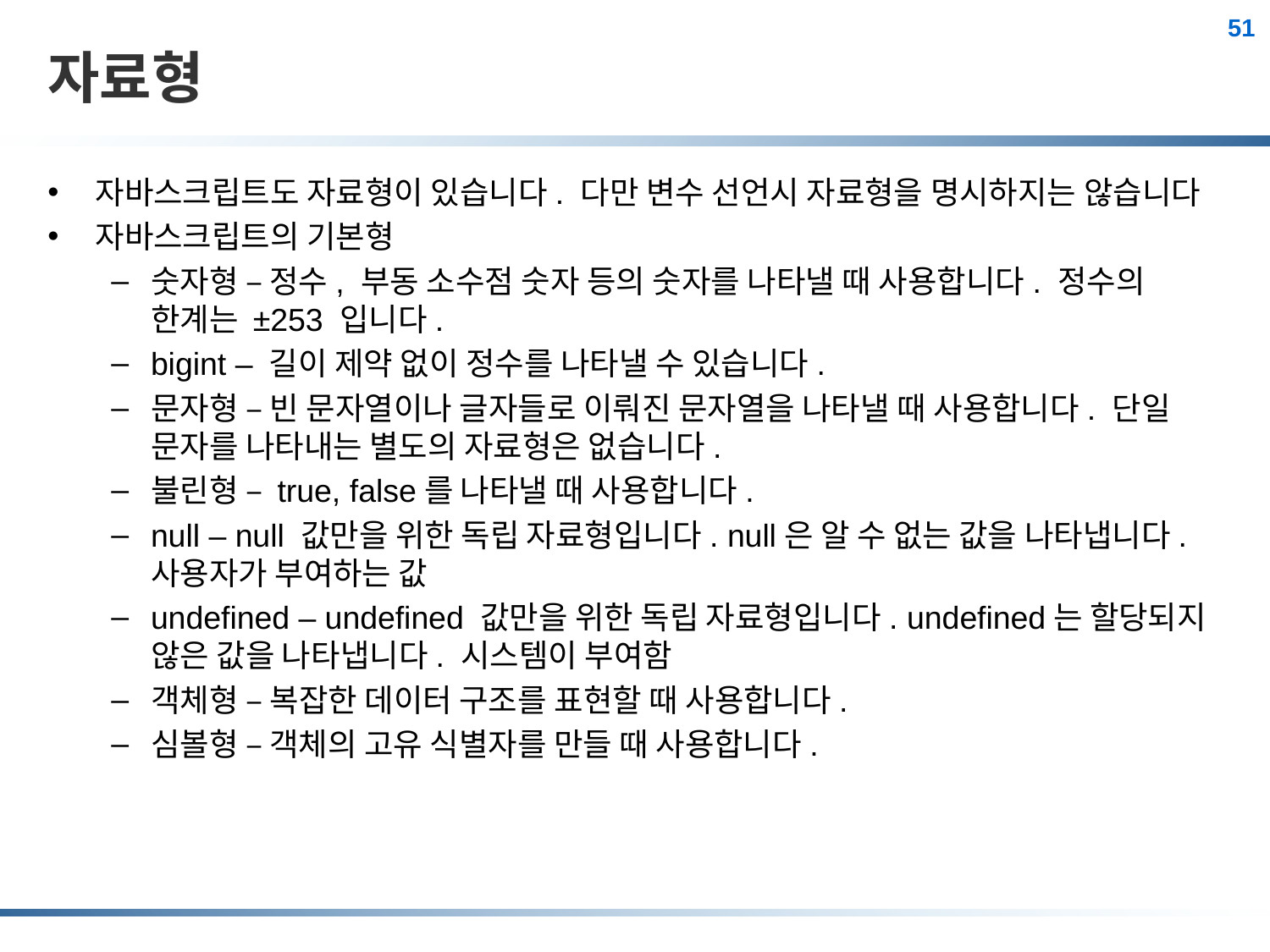

# 자료형
자바스크립트도 자료형이 있습니다. 다만 변수 선언시 자료형을 명시하지는 않습니다
자바스크립트의 기본형
숫자형 – 정수, 부동 소수점 숫자 등의 숫자를 나타낼 때 사용합니다. 정수의 한계는 ±253 입니다.
bigint – 길이 제약 없이 정수를 나타낼 수 있습니다.
문자형 – 빈 문자열이나 글자들로 이뤄진 문자열을 나타낼 때 사용합니다. 단일 문자를 나타내는 별도의 자료형은 없습니다.
불린형 – true, false를 나타낼 때 사용합니다.
null – null 값만을 위한 독립 자료형입니다. null은 알 수 없는 값을 나타냅니다. 사용자가 부여하는 값
undefined – undefined 값만을 위한 독립 자료형입니다. undefined는 할당되지 않은 값을 나타냅니다. 시스템이 부여함
객체형 – 복잡한 데이터 구조를 표현할 때 사용합니다.
심볼형 – 객체의 고유 식별자를 만들 때 사용합니다.
51